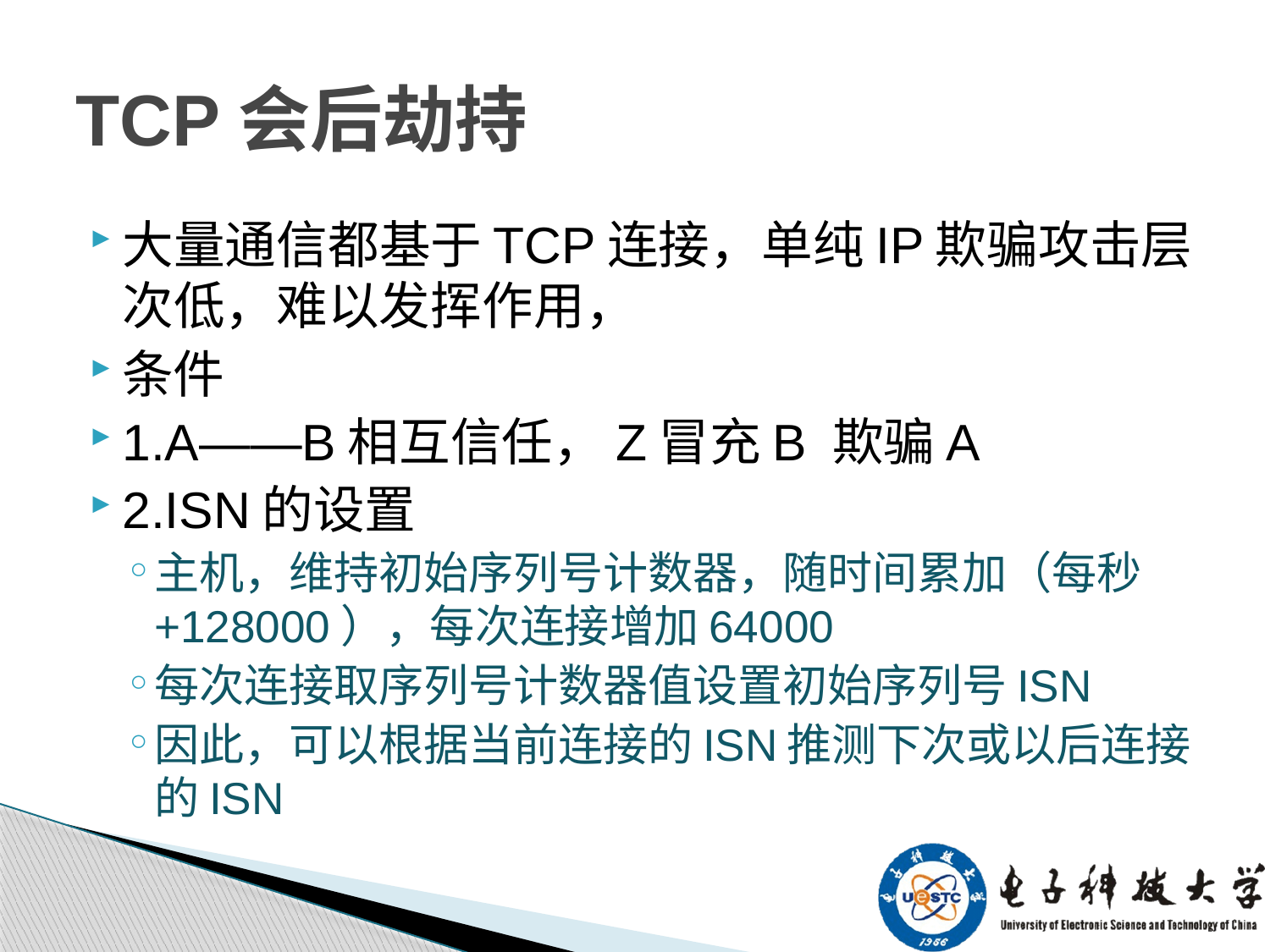

# TCP会后劫持
大量通信都基于TCP连接，单纯IP欺骗攻击层次低，难以发挥作用，
条件
1.A——B相互信任，Z冒充B 欺骗A
2.ISN的设置
主机，维持初始序列号计数器，随时间累加（每秒+128000），每次连接增加64000
每次连接取序列号计数器值设置初始序列号ISN
因此，可以根据当前连接的ISN推测下次或以后连接的ISN

282